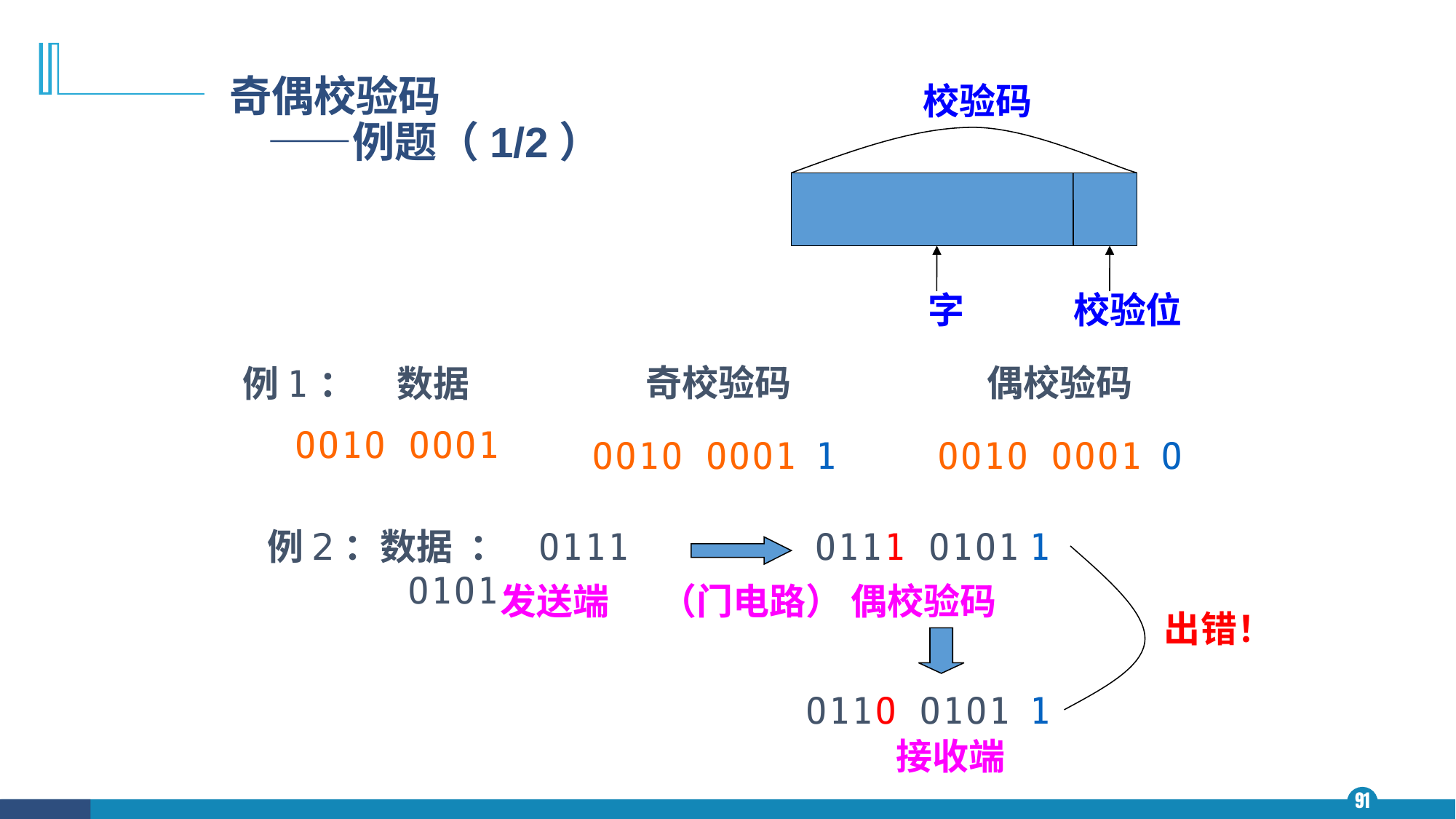

91
# 奇偶校验码 ——例题（1/2）
校验码

字
校验位
例1：     数据
        0010  0001
奇校验码
偶校验码
0010  0001
1
0010  0001
0
例2：数据  ：   0111  0101
0111  0101
1

发送端
（门电路）
偶校验码
出错！

0110  0101
1
接收端